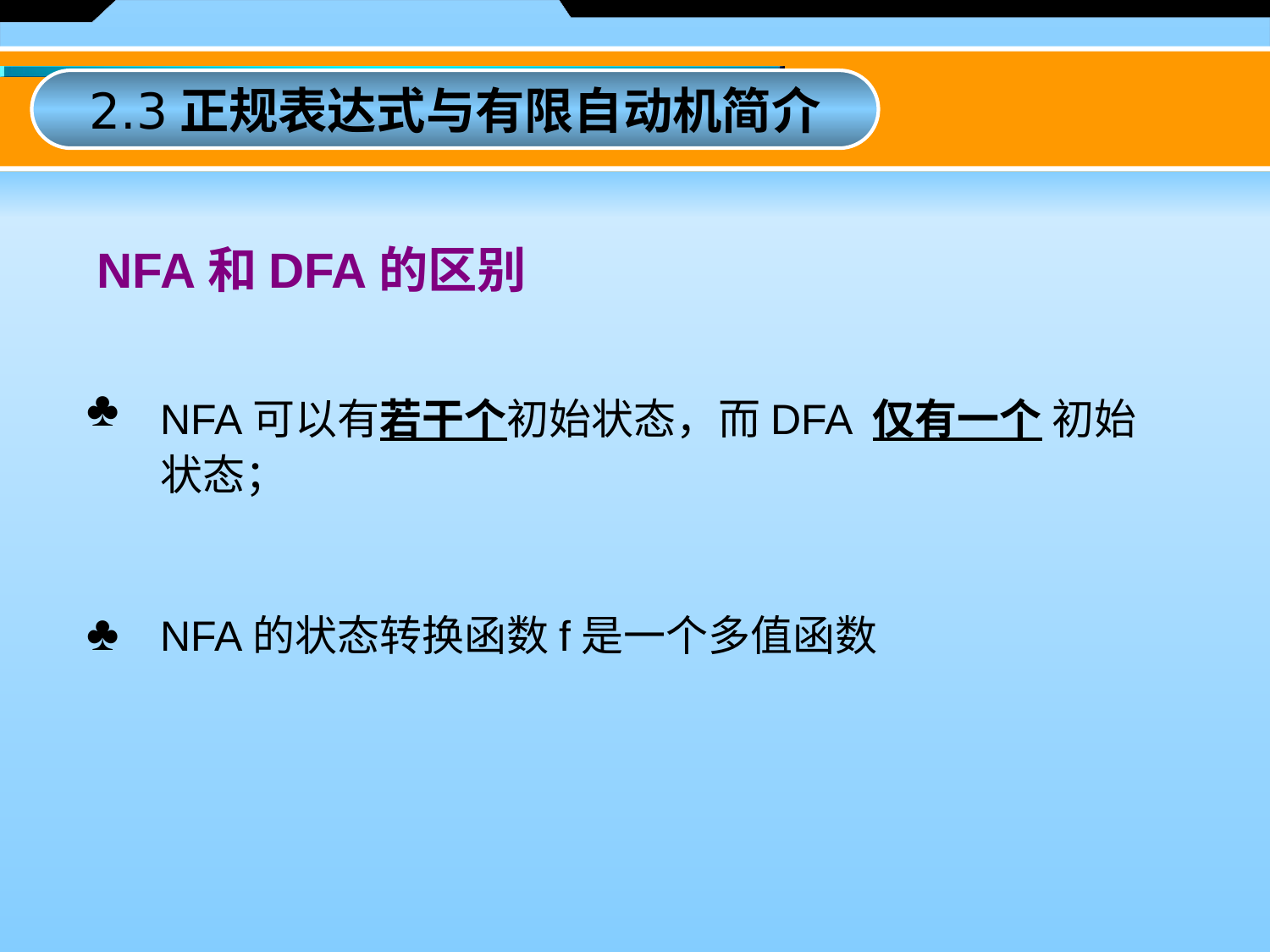

2.3正规表达式与有限自动机简介
NFA和DFA的区别
♣
NFA可以有若干个初始状态，而DFA 仅有一个 初始状态；
♣
NFA的状态转换函数f是一个多值函数